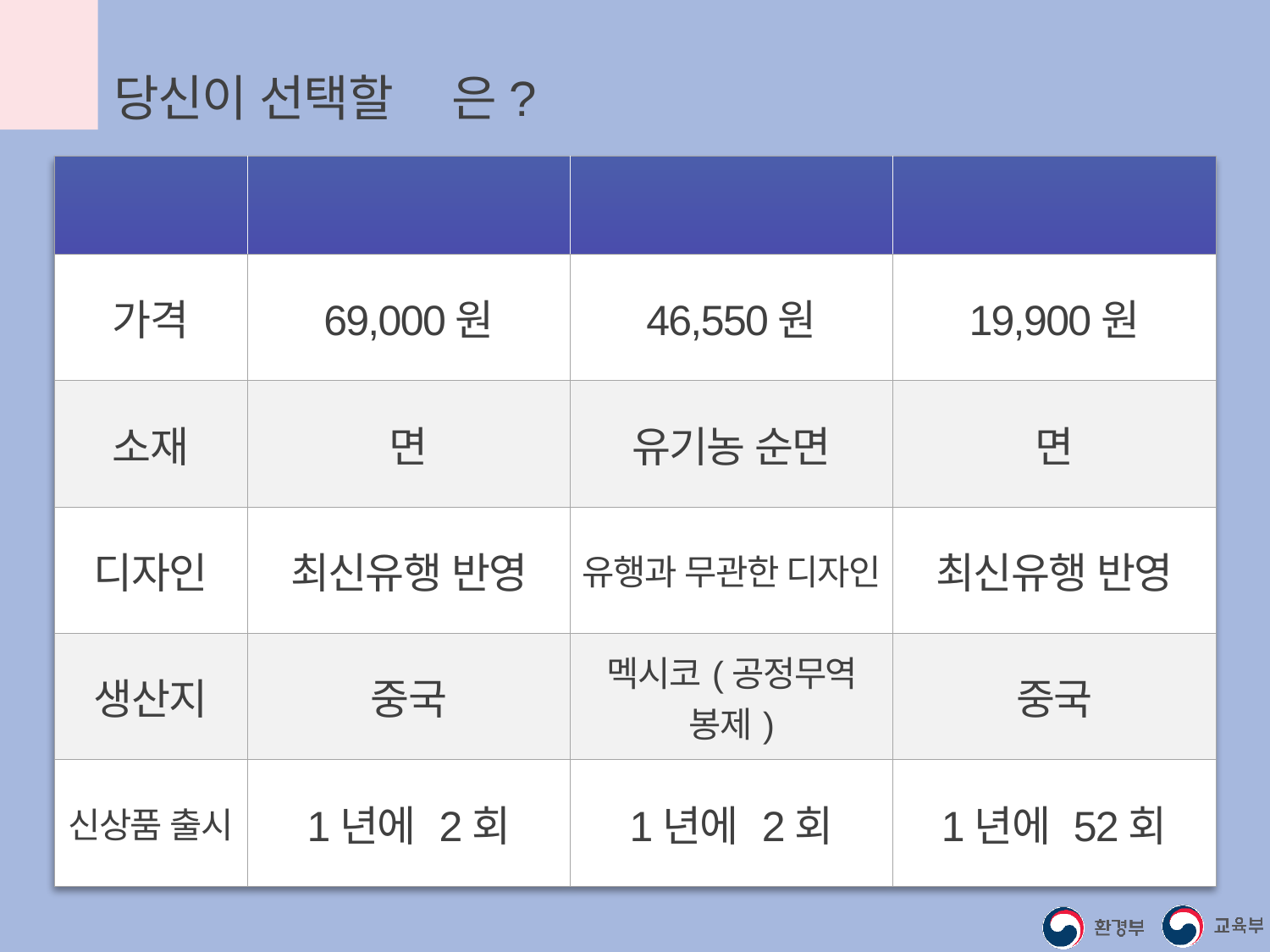

당신이 선택할 옷은?
| 구분 | A 브랜드 | B 브랜드 | C 브랜드 |
| --- | --- | --- | --- |
| 가격 | 69,000원 | 46,550원 | 19,900원 |
| 소재 | 면 | 유기농 순면 | 면 |
| 디자인 | 최신유행 반영 | 유행과 무관한 디자인 | 최신유행 반영 |
| 생산지 | 중국 | 멕시코(공정무역 봉제) | 중국 |
| 신상품 출시 | 1년에 2회 | 1년에 2회 | 1년에 52회 |